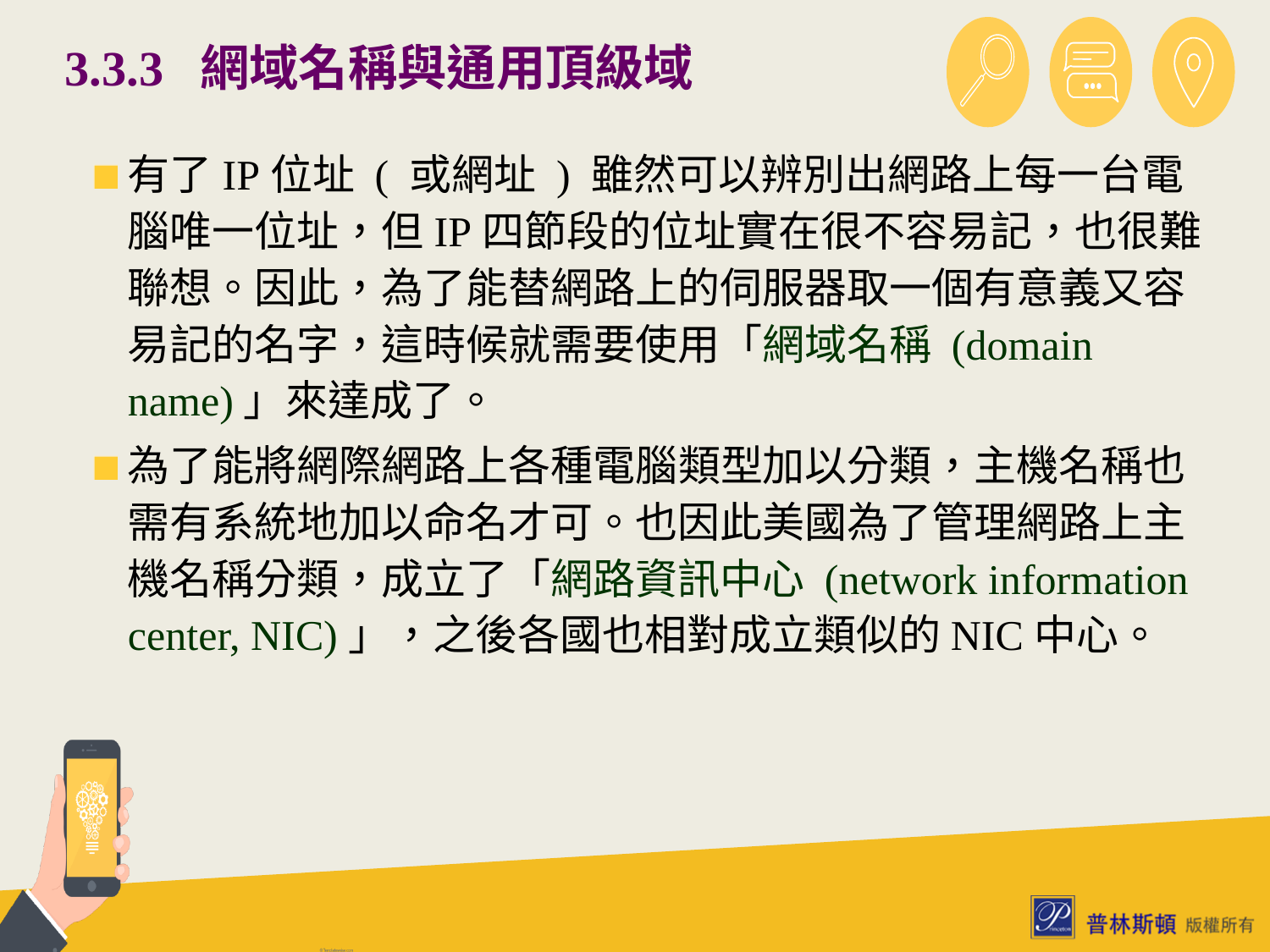

# 3.3.3  網域名稱與通用頂級域
有了IP位址 ( 或網址 ) 雖然可以辨別出網路上每一台電腦唯一位址，但IP四節段的位址實在很不容易記，也很難聯想。因此，為了能替網路上的伺服器取一個有意義又容易記的名字，這時候就需要使用「網域名稱 (domain name)」來達成了。
為了能將網際網路上各種電腦類型加以分類，主機名稱也需有系統地加以命名才可。也因此美國為了管理網路上主機名稱分類，成立了「網路資訊中心 (network information center, NIC)」，之後各國也相對成立類似的NIC中心。